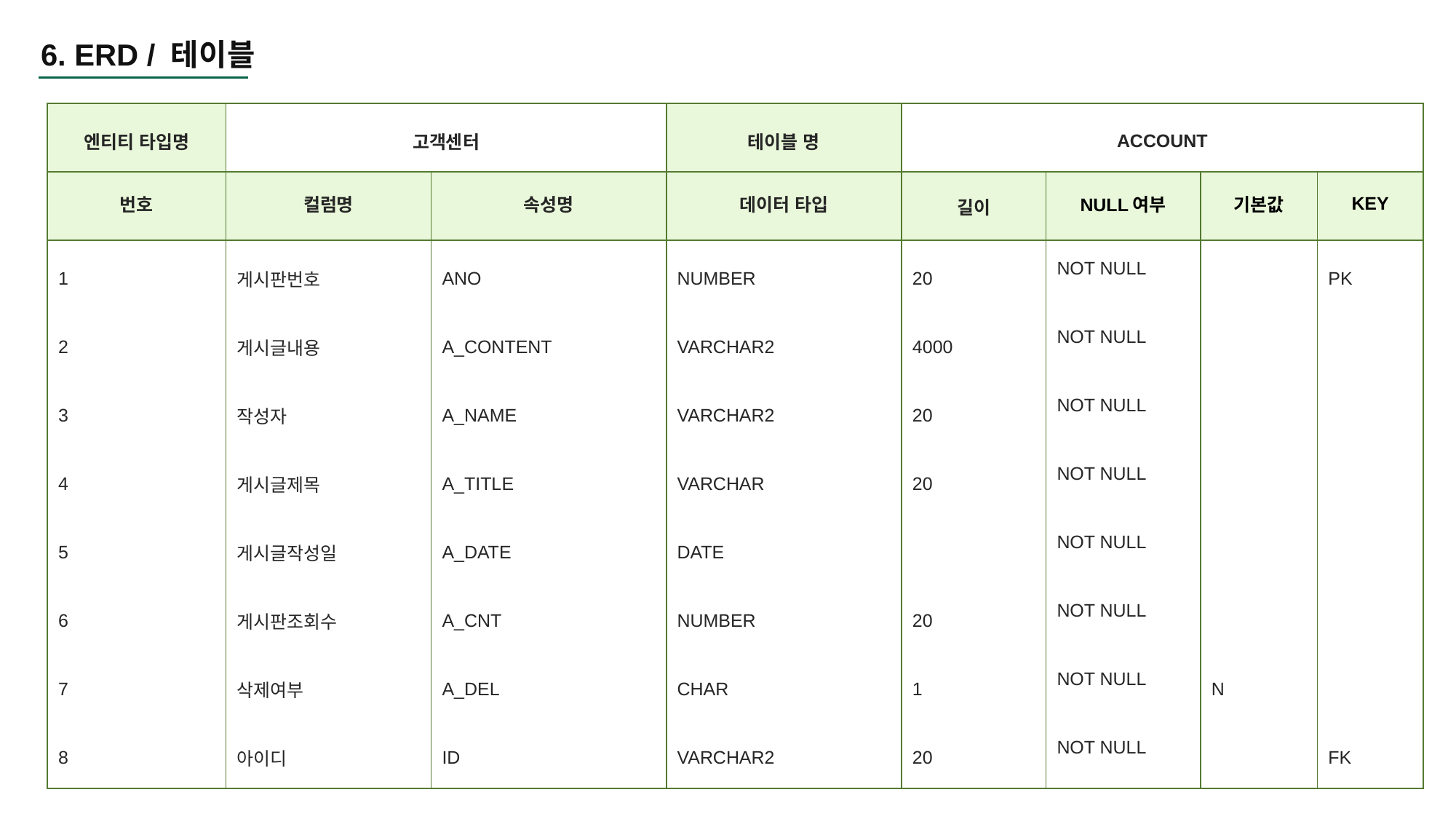

6. ERD / 테이블
| 엔티티 타입명 | 고객센터 |  | 테이블 명 | ACCOUNT |  |  |  |
| --- | --- | --- | --- | --- | --- | --- | --- |
| 번호 | 컬럼명 | 속성명 | 데이터 타입 | 길이 | NULL여부 | 기본값 | KEY |
| 1 | 게시판번호 | ANO | NUMBER | 20 | NOT NULL |  | PK |
| 2 | 게시글내용 | A\_CONTENT | VARCHAR2 | 4000 | NOT NULL |  |  |
| 3 | 작성자 | A\_NAME | VARCHAR2 | 20 | NOT NULL |  |  |
| 4 | 게시글제목 | A\_TITLE | VARCHAR | 20 | NOT NULL |  |  |
| 5 | 게시글작성일 | A\_DATE | DATE |  | NOT NULL |  |  |
| 6 | 게시판조회수 | A\_CNT | NUMBER | 20 | NOT NULL |  |  |
| 7 | 삭제여부 | A\_DEL | CHAR | 1 | NOT NULL | N |  |
| 8 | 아이디 | ID | VARCHAR2 | 20 | NOT NULL |  | FK |